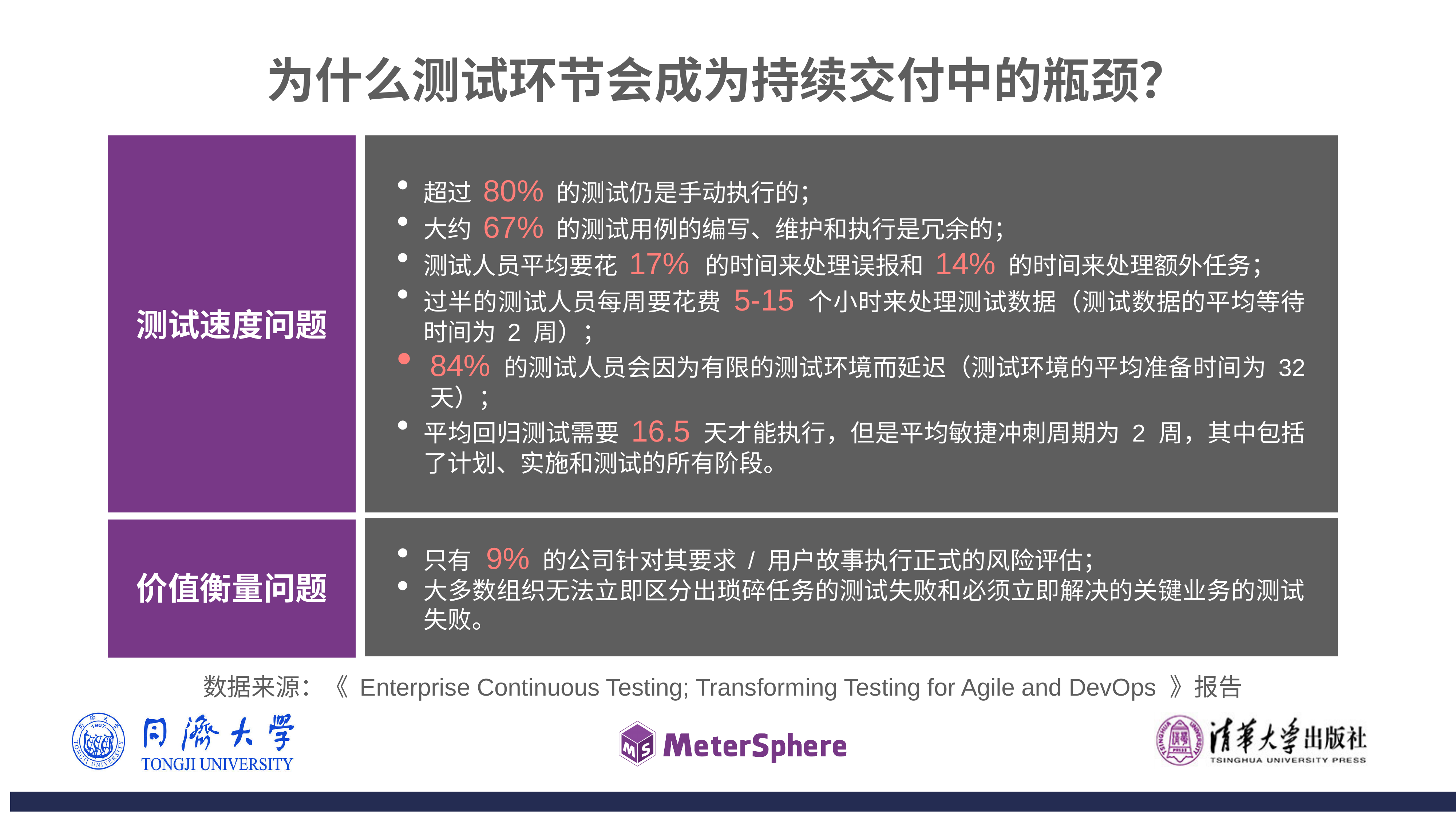

为什么测试环节会成为持续交付中的瓶颈？

超过 80% 的测试仍是手动执行的；
大约 67% 的测试用例的编写、维护和执行是冗余的；
测试人员平均要花 17% 的时间来处理误报和 14% 的时间来处理额外任务；
过半的测试人员每周要花费 5-15 个小时来处理测试数据（测试数据的平均等待时间为 2 周）；
84% 的测试人员会因为有限的测试环境而延迟（测试环境的平均准备时间为 32 天）；
平均回归测试需要 16.5 天才能执行，但是平均敏捷冲刺周期为 2 周，其中包括了计划、实施和测试的所有阶段。
测试速度问题

只有 9% 的公司针对其要求 / 用户故事执行正式的风险评估；
大多数组织无法立即区分出琐碎任务的测试失败和必须立即解决的关键业务的测试失败。
价值衡量问题
数据来源：《 Enterprise Continuous Testing; Transforming Testing for Agile and DevOps 》报告